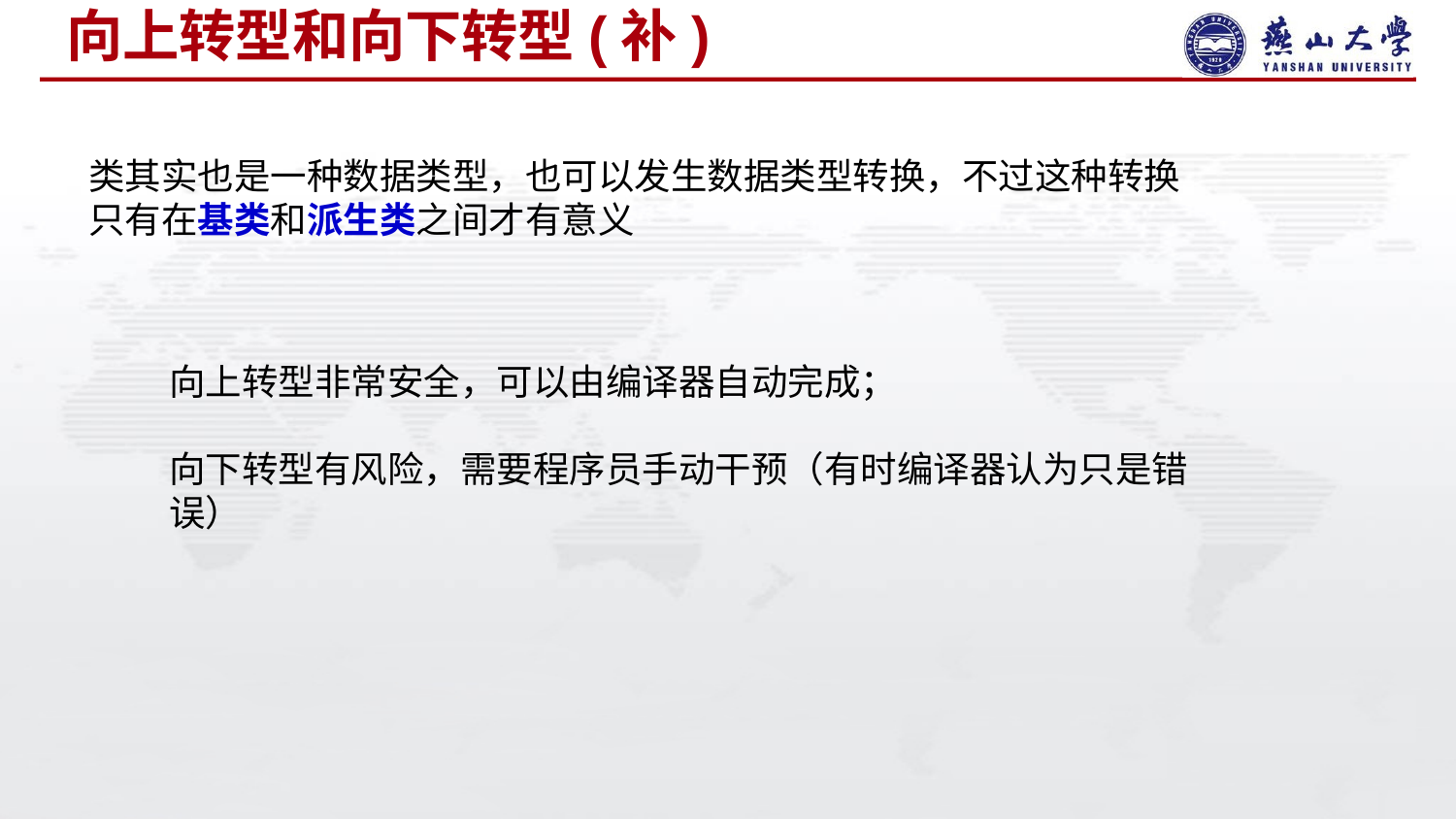

# 向上转型和向下转型(补)
类其实也是一种数据类型，也可以发生数据类型转换，不过这种转换只有在基类和派生类之间才有意义
向上转型非常安全，可以由编译器自动完成；

向下转型有风险，需要程序员手动干预（有时编译器认为只是错误）